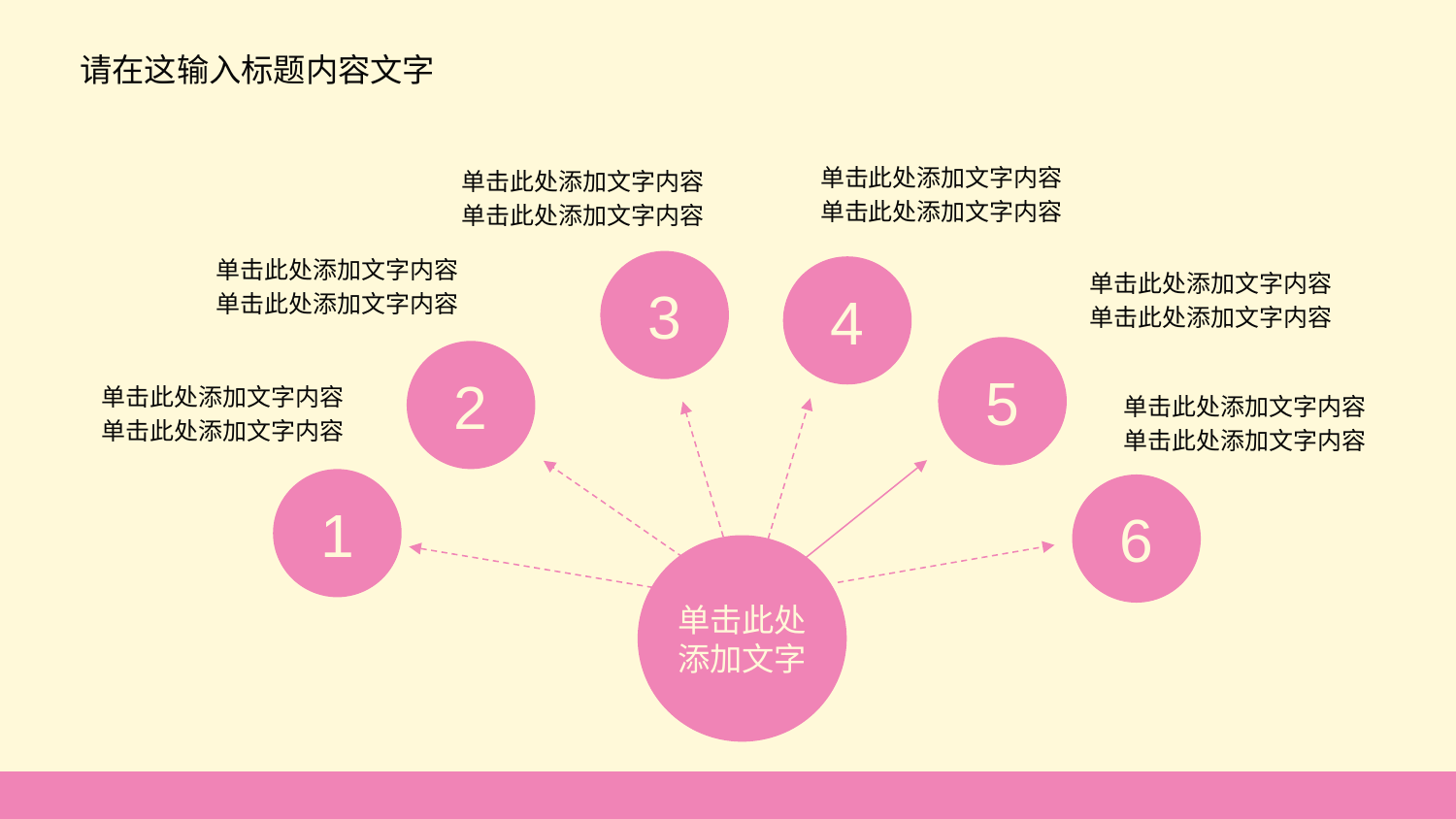

请在这输入标题内容文字
单击此处添加文字内容
单击此处添加文字内容
单击此处添加文字内容
单击此处添加文字内容
单击此处添加文字内容
单击此处添加文字内容
单击此处添加文字内容
单击此处添加文字内容
单击此处添加文字内容
单击此处添加文字内容
单击此处添加文字内容
单击此处添加文字内容
3
4
5
2

1
6
单击此处
添加文字